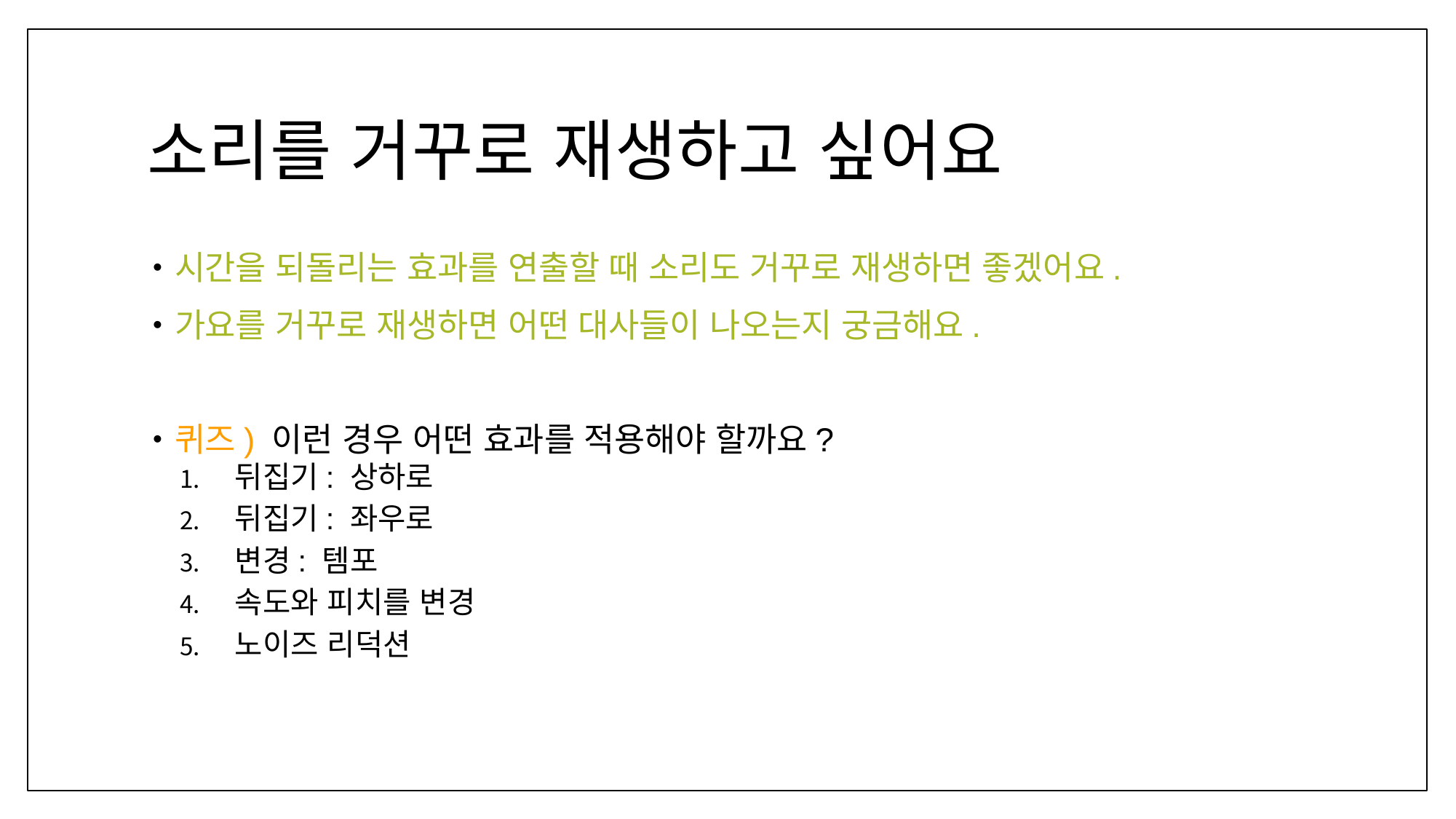

# 소리를 거꾸로 재생하고 싶어요
시간을 되돌리는 효과를 연출할 때 소리도 거꾸로 재생하면 좋겠어요.
가요를 거꾸로 재생하면 어떤 대사들이 나오는지 궁금해요.

퀴즈) 이런 경우 어떤 효과를 적용해야 할까요?
뒤집기: 상하로
뒤집기: 좌우로
변경: 템포
속도와 피치를 변경
노이즈 리덕션